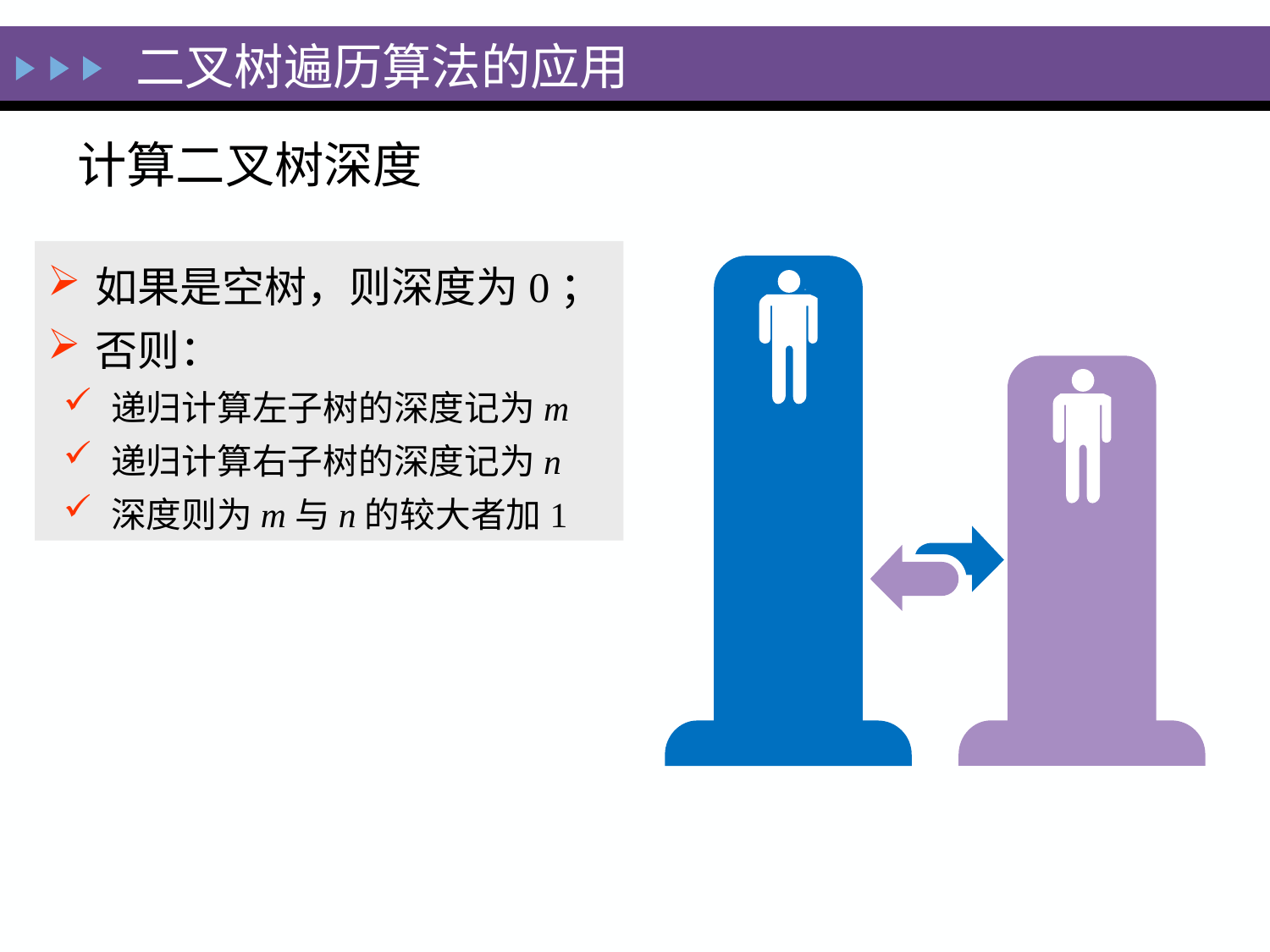

二叉树遍历算法的应用
计算二叉树深度
如果是空树，则深度为0；
否则：
递归计算左子树的深度记为m
递归计算右子树的深度记为n
深度则为m与n的较大者加1